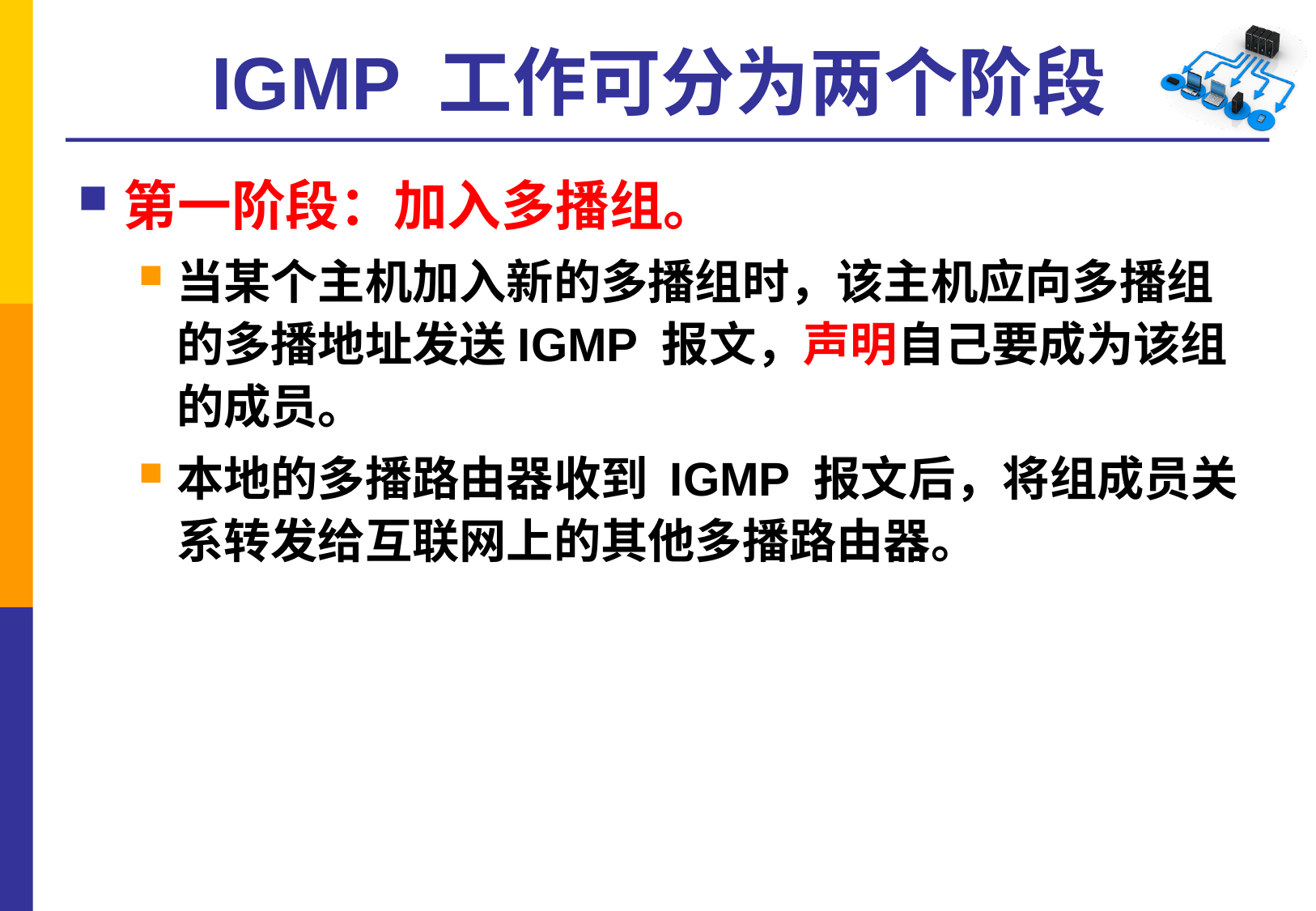

# IGMP 工作可分为两个阶段
第一阶段：加入多播组。
当某个主机加入新的多播组时，该主机应向多播组的多播地址发送IGMP 报文，声明自己要成为该组的成员。
本地的多播路由器收到 IGMP 报文后，将组成员关系转发给互联网上的其他多播路由器。